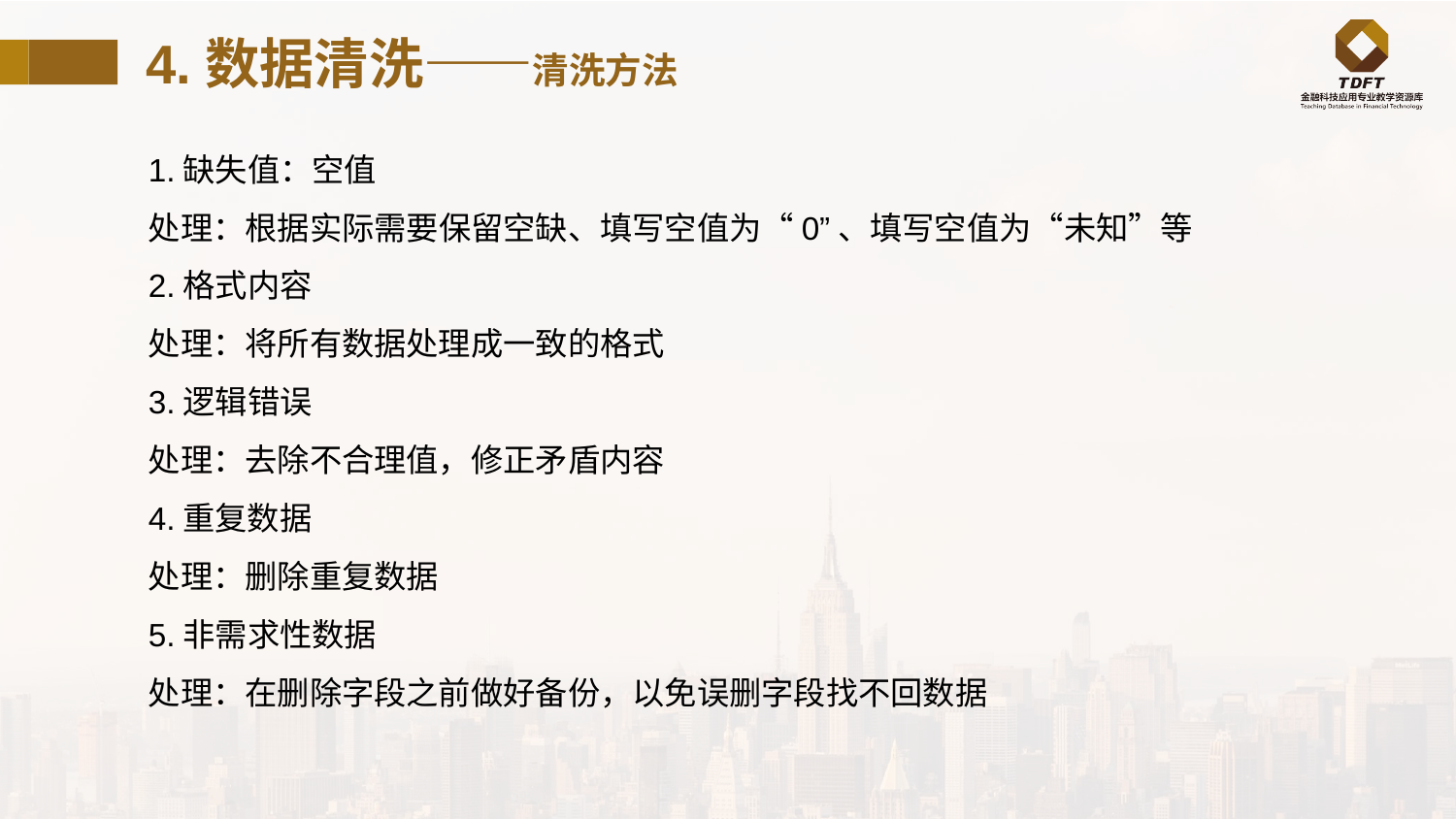

4.数据清洗——清洗方法

1.缺失值：空值
处理：根据实际需要保留空缺、填写空值为“0”、填写空值为“未知”等
2.格式内容
处理：将所有数据处理成一致的格式
3.逻辑错误
处理：去除不合理值，修正矛盾内容
4.重复数据
处理：删除重复数据
5.非需求性数据
处理：在删除字段之前做好备份，以免误删字段找不回数据